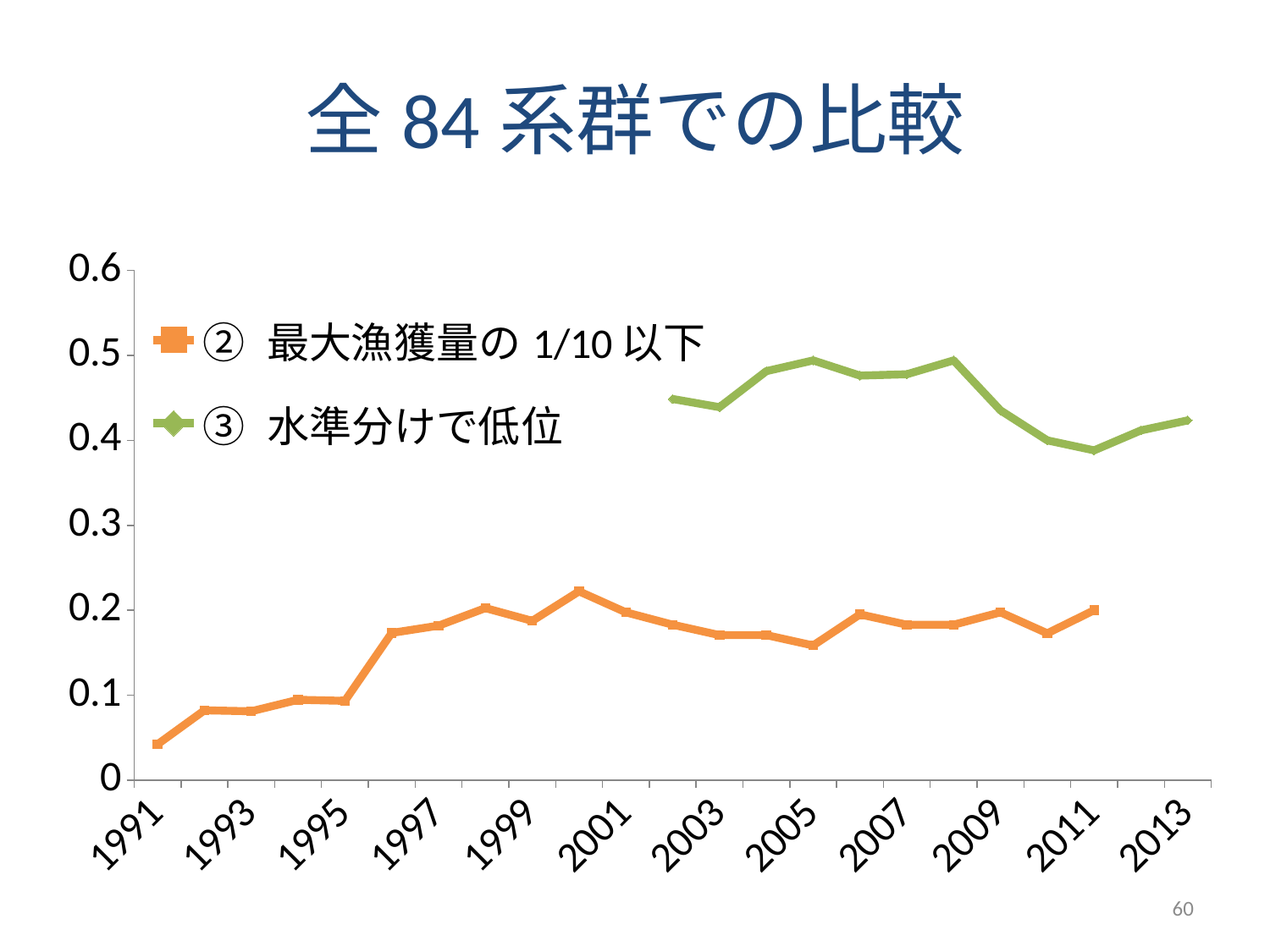

# 全84系群での比較

### Chart

| Category | ③ 水準分けで低位 | ② 最大漁獲量の1/10以下 |
|---|---|---|
| 1991 | None | 0.0422535211267606 |
| 1992 | None | 0.0821917808219178 |
| 1993 | None | 0.0810810810810811 |
| 1994 | None | 0.0945945945945946 |
| 1995 | None | 0.0933333333333333 |
| 1996 | None | 0.173333333333333 |
| 1997 | None | 0.181818181818182 |
| 1998 | None | 0.20253164556962 |
| 1999 | None | 0.1875 |
| 2000 | None | 0.222222222222222 |
| 2001 | None | 0.197530864197531 |
| 2002 | 0.44871794871794873 | 0.182926829268293 |
| 2003 | 0.43902439024390244 | 0.170731707317073 |
| 2004 | 0.48148148148148145 | 0.170731707317073 |
| 2005 | 0.49411764705882355 | 0.158536585365854 |
| 2006 | 0.47619047619047616 | 0.195121951219512 |
| 2007 | 0.4777777777777778 | 0.182926829268293 |
| 2008 | 0.49411764705882355 | 0.182926829268293 |
| 2009 | 0.43529411764705883 | 0.197530864197531 |
| 2010 | 0.4 | 0.172839506172839 |
| 2011 | 0.38823529411764707 | 0.2 |
| 2012 | 0.4117647058823529 | None |
| 2013 | 0.4235294117647059 | None |
60